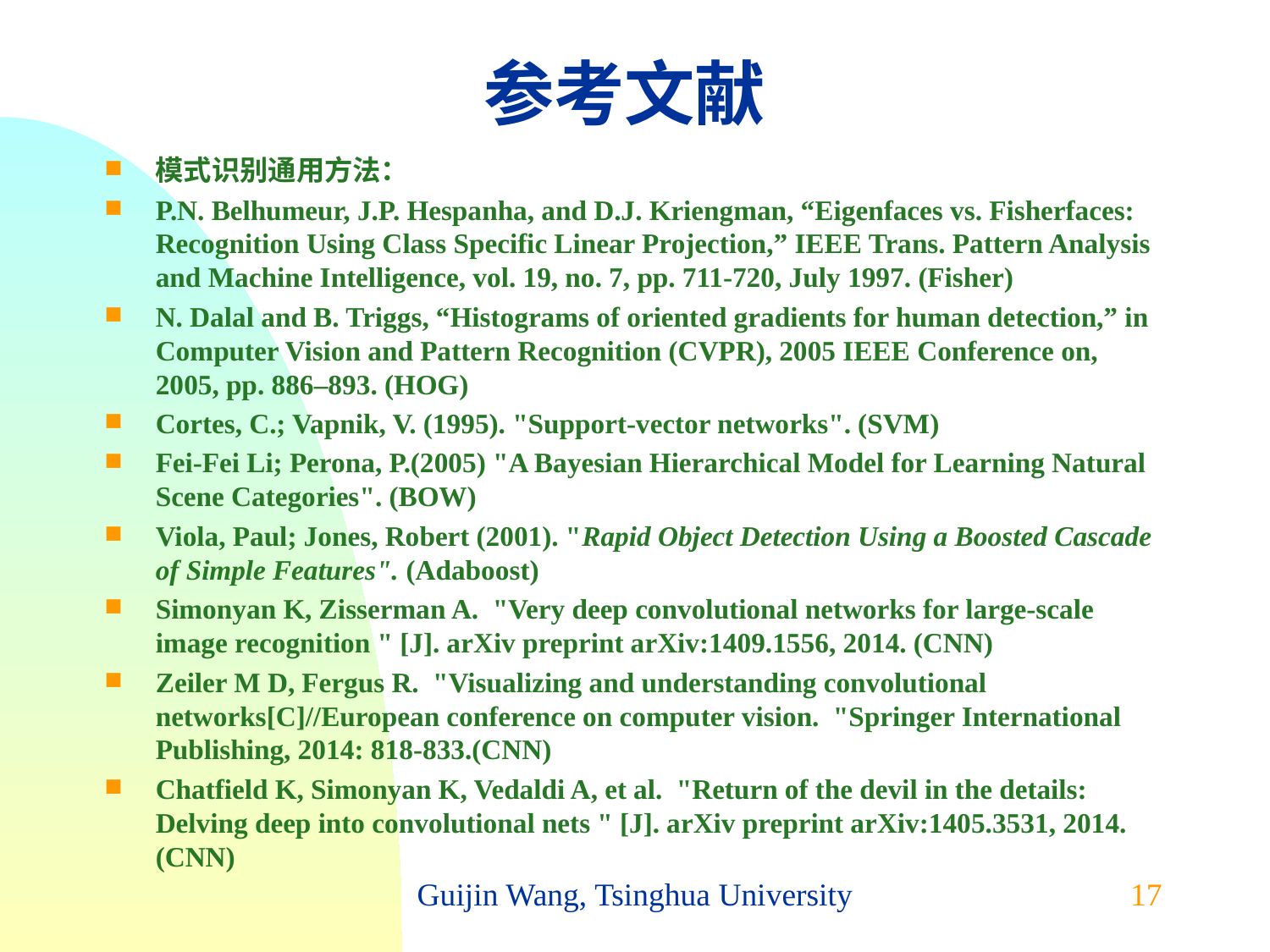

# 参考文献
模式识别通用方法：
P.N. Belhumeur, J.P. Hespanha, and D.J. Kriengman, “Eigenfaces vs. Fisherfaces: Recognition Using Class Specific Linear Projection,” IEEE Trans. Pattern Analysis and Machine Intelligence, vol. 19, no. 7, pp. 711-720, July 1997. (Fisher)
N. Dalal and B. Triggs, “Histograms of oriented gradients for human detection,” in Computer Vision and Pattern Recognition (CVPR), 2005 IEEE Conference on, 2005, pp. 886–893. (HOG)
Cortes, C.; Vapnik, V. (1995). "Support-vector networks". (SVM)
Fei-Fei Li; Perona, P.(2005) "A Bayesian Hierarchical Model for Learning Natural Scene Categories". (BOW)
Viola, Paul; Jones, Robert (2001). "Rapid Object Detection Using a Boosted Cascade of Simple Features". (Adaboost)
Simonyan K, Zisserman A.  "Very deep convolutional networks for large-scale image recognition " [J]. arXiv preprint arXiv:1409.1556, 2014. (CNN)
Zeiler M D, Fergus R.  "Visualizing and understanding convolutional networks[C]//European conference on computer vision.  "Springer International Publishing, 2014: 818-833.(CNN)
Chatfield K, Simonyan K, Vedaldi A, et al.  "Return of the devil in the details: Delving deep into convolutional nets " [J]. arXiv preprint arXiv:1405.3531, 2014.(CNN)
Guijin Wang, Tsinghua University
17